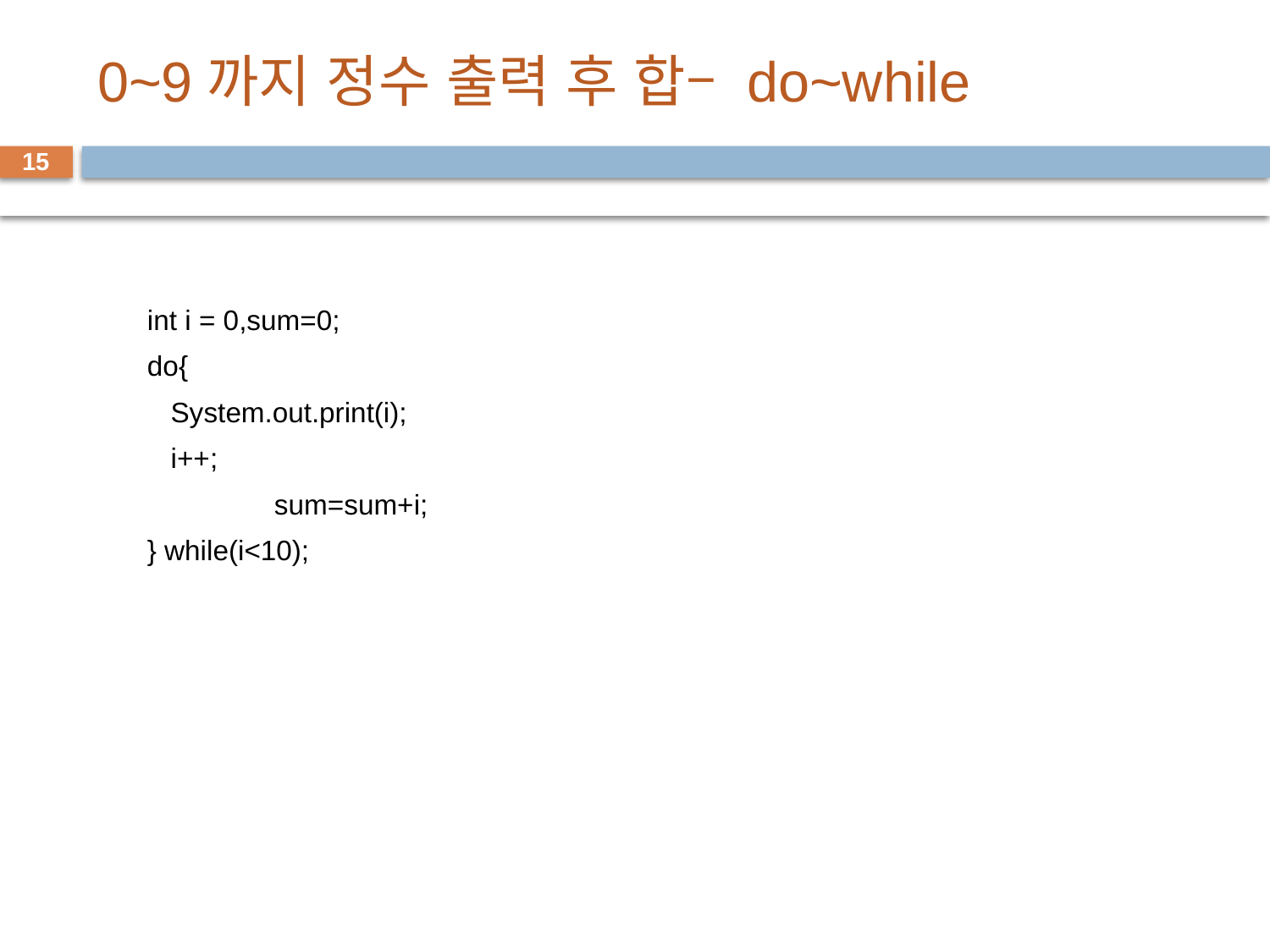

# 0~9까지 정수 출력 후 합– do~while
15
int i = 0,sum=0;
do{
   System.out.print(i);
   i++;
	sum=sum+i;
} while(i<10);